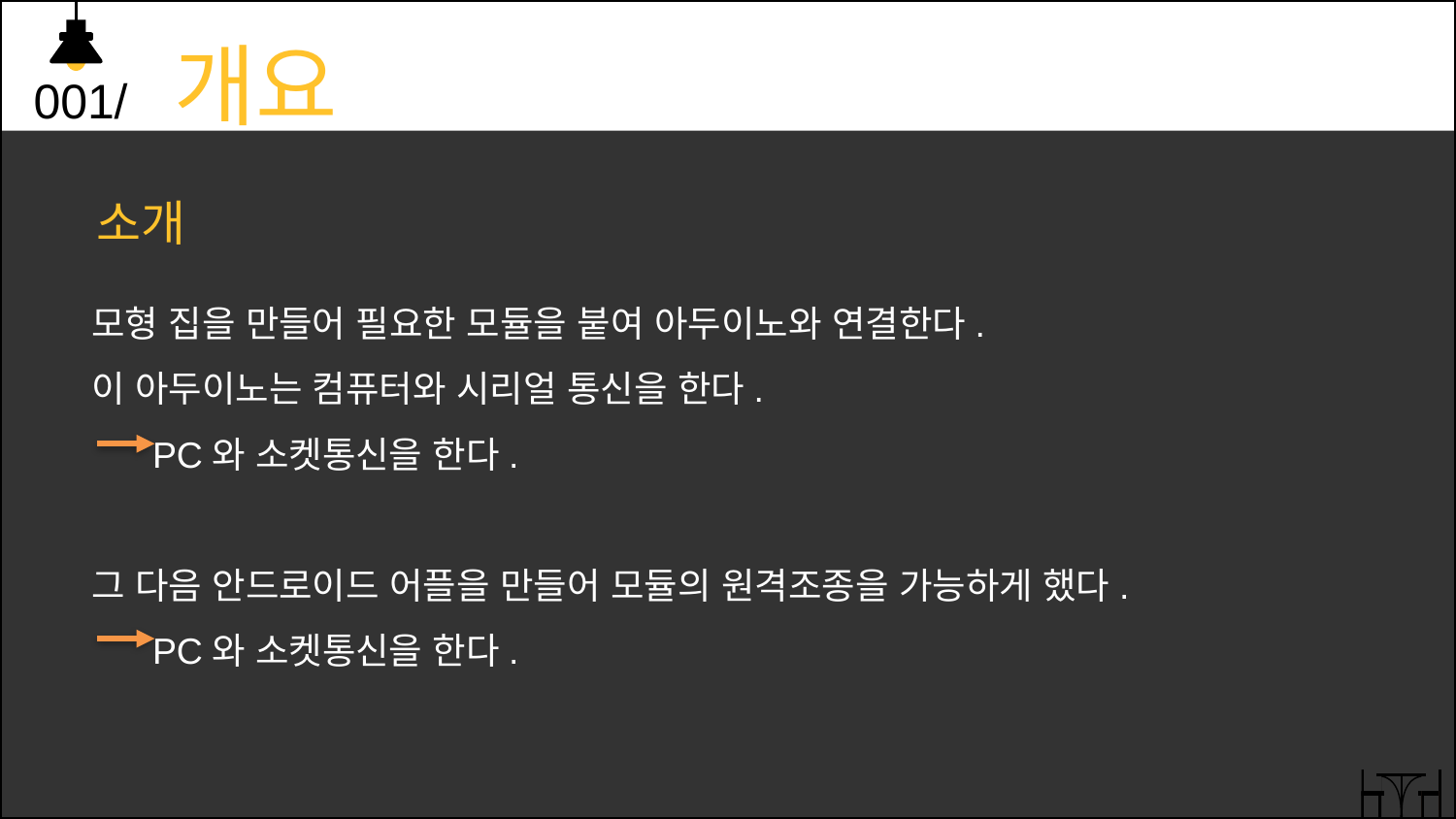

001/ 개요
소개
모형 집을 만들어 필요한 모듈을 붙여 아두이노와 연결한다.
이 아두이노는 컴퓨터와 시리얼 통신을 한다.
      PC와 소켓통신을 한다.

그 다음 안드로이드 어플을 만들어 모듈의 원격조종을 가능하게 했다.
      PC와 소켓통신을 한다.